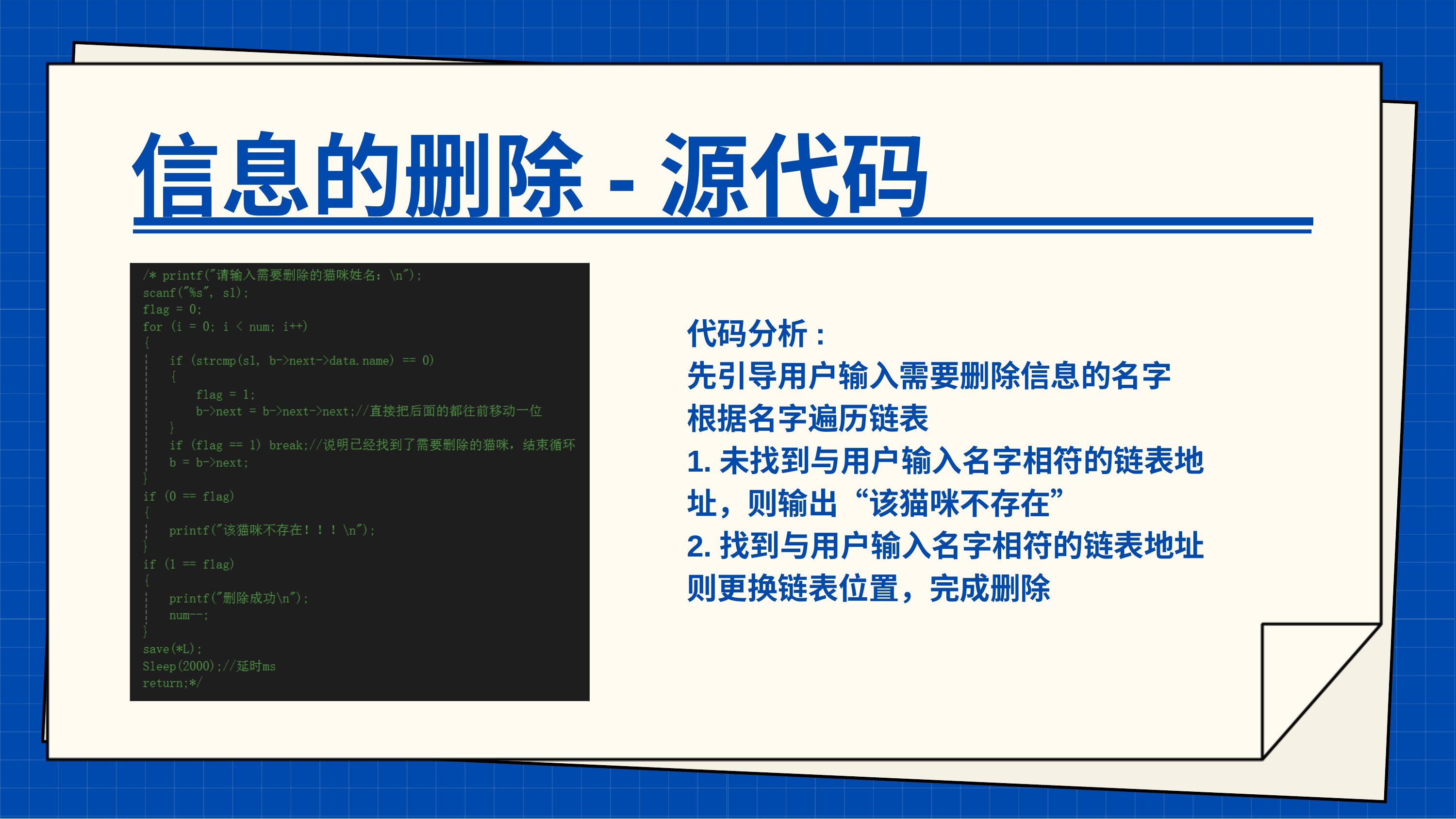

信息的删除-源代码

代码分析:
先引导用户输入需要删除信息的名字
根据名字遍历链表
1.未找到与用户输入名字相符的链表地址，则输出“该猫咪不存在”
2.找到与用户输入名字相符的链表地址
则更换链表位置，完成删除